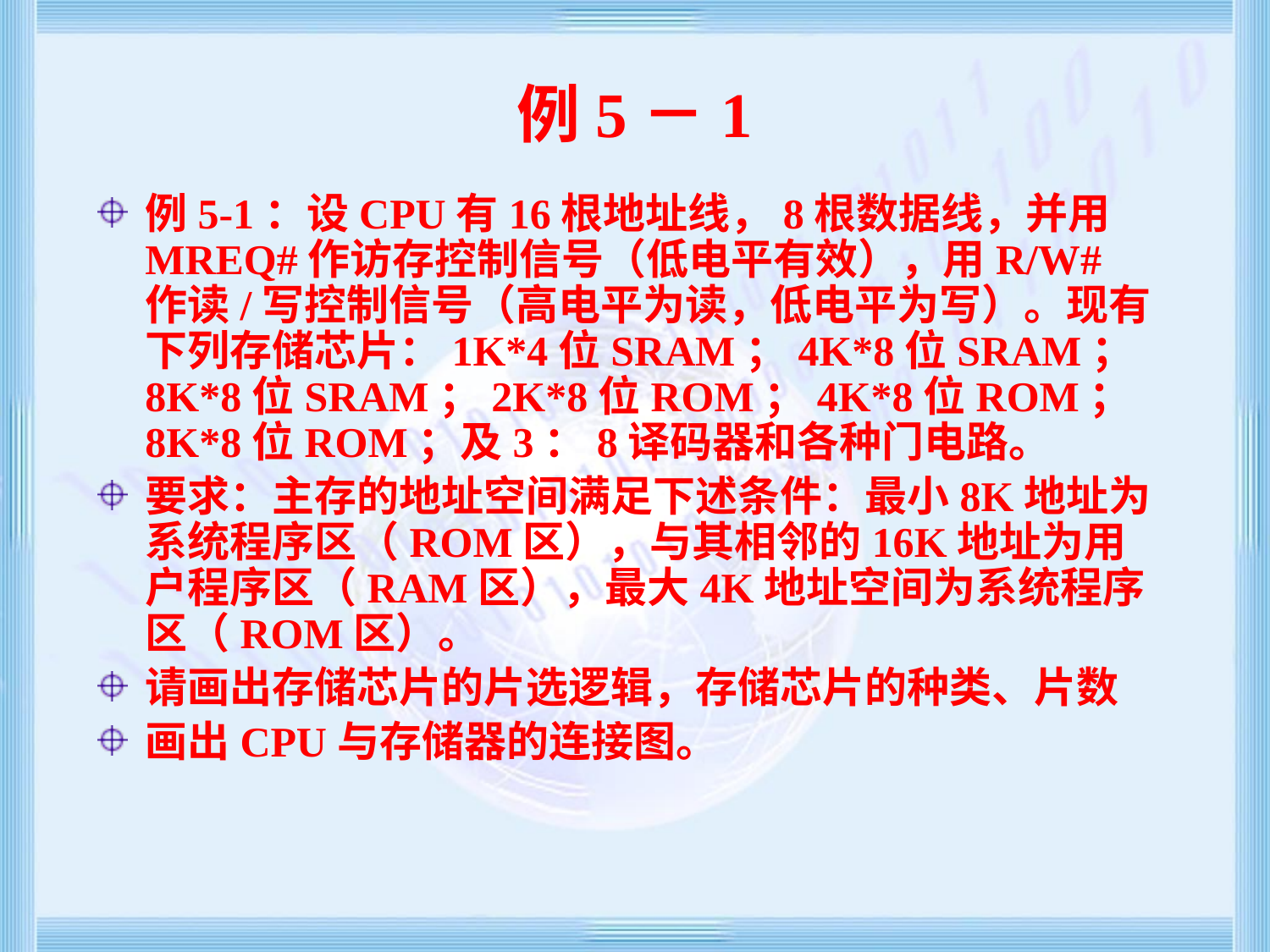

# 例5－1
例5-1：设CPU有16根地址线，8根数据线，并用MREQ#作访存控制信号（低电平有效），用R/W#作读/写控制信号（高电平为读，低电平为写）。现有下列存储芯片：1K*4位SRAM；4K*8位SRAM；8K*8位SRAM；2K*8位ROM；4K*8位ROM；8K*8位ROM；及3：8译码器和各种门电路。
要求：主存的地址空间满足下述条件：最小8K地址为系统程序区（ROM区），与其相邻的16K地址为用户程序区（RAM区），最大4K地址空间为系统程序区（ROM区）。
请画出存储芯片的片选逻辑，存储芯片的种类、片数
画出CPU与存储器的连接图。

96